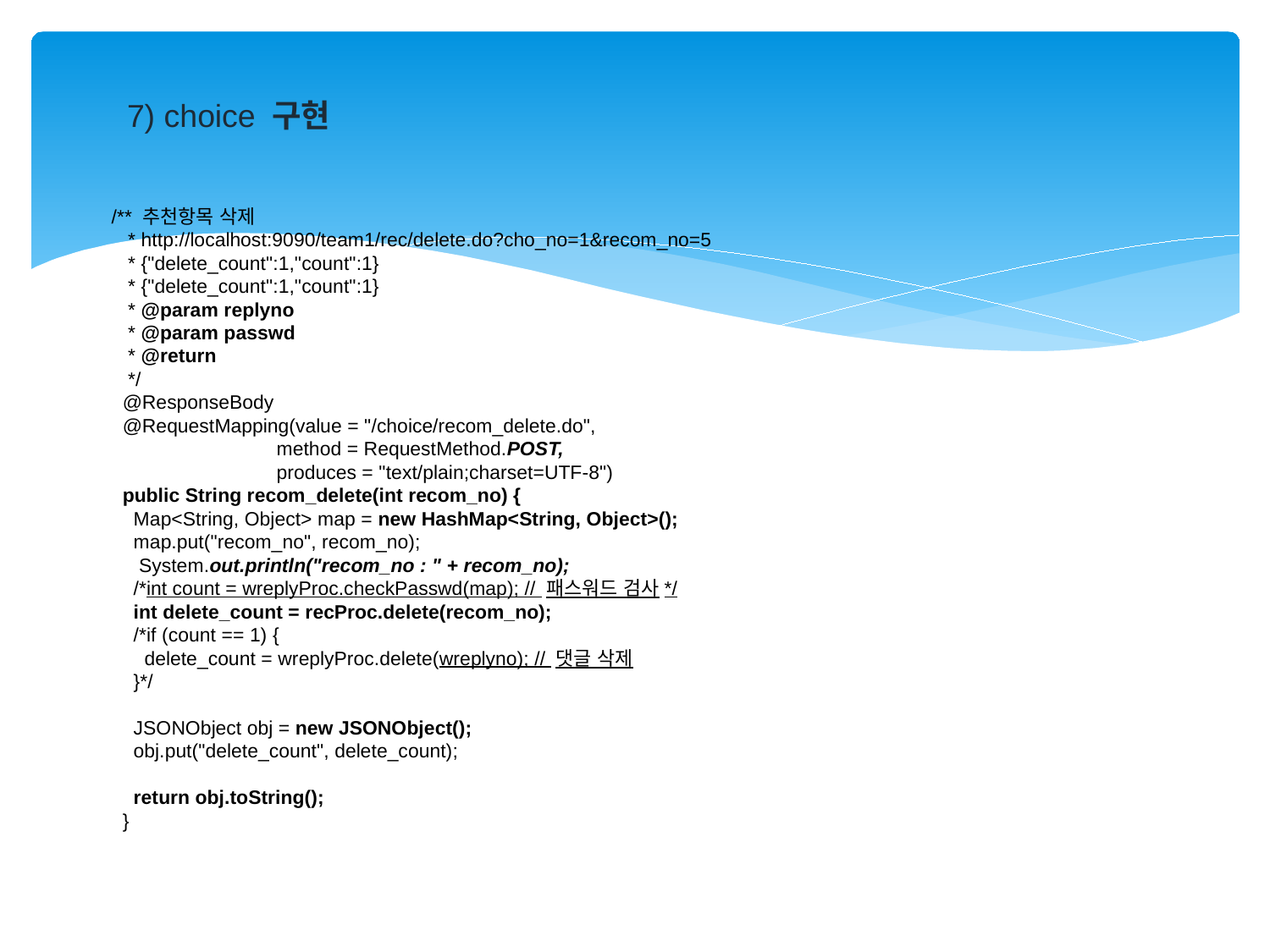

7) choice 구현
/** 추천항목 삭제
   * http://localhost:9090/team1/rec/delete.do?cho_no=1&recom_no=5
   * {"delete_count":1,"count":1}
   * {"delete_count":1,"count":1}
   * @param replyno
   * @param passwd
   * @return
   */
  @ResponseBody
  @RequestMapping(value = "/choice/recom_delete.do",
                              method = RequestMethod.POST,
                              produces = "text/plain;charset=UTF-8")
  public String recom_delete(int recom_no) {
    Map<String, Object> map = new HashMap<String, Object>();
    map.put("recom_no", recom_no);
     System.out.println("recom_no : " + recom_no);
    /*int count = wreplyProc.checkPasswd(map); // 패스워드 검사*/
    int delete_count = recProc.delete(recom_no);
    /*if (count == 1) {
      delete_count = wreplyProc.delete(wreplyno); // 댓글 삭제
    }*/

    JSONObject obj = new JSONObject();
    obj.put("delete_count", delete_count);

    return obj.toString();
  }